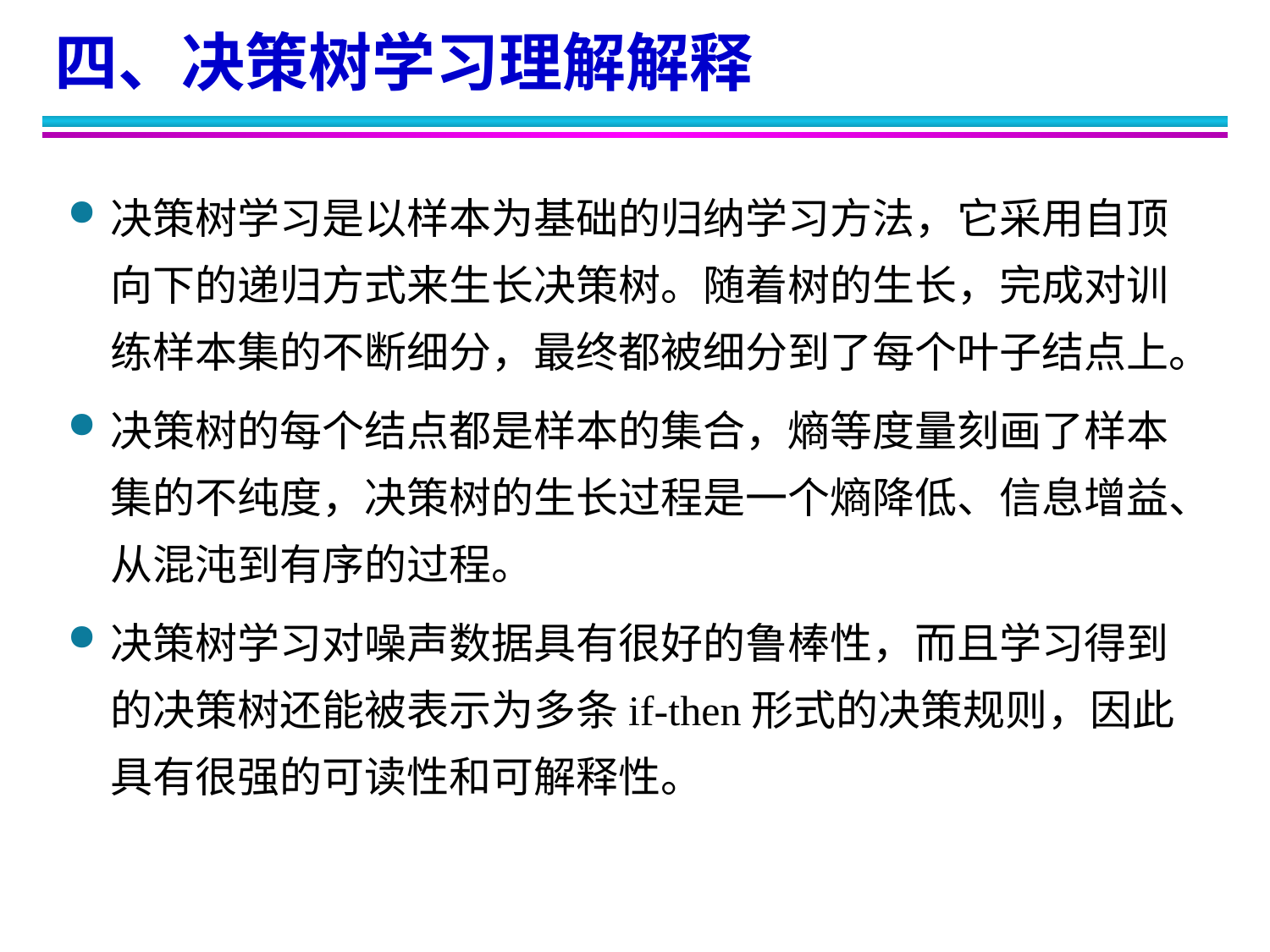

四、决策树学习理解解释
决策树学习是以样本为基础的归纳学习方法，它采用自顶向下的递归方式来生长决策树。随着树的生长，完成对训练样本集的不断细分，最终都被细分到了每个叶子结点上。
决策树的每个结点都是样本的集合，熵等度量刻画了样本集的不纯度，决策树的生长过程是一个熵降低、信息增益、从混沌到有序的过程。
决策树学习对噪声数据具有很好的鲁棒性，而且学习得到的决策树还能被表示为多条if-then形式的决策规则，因此具有很强的可读性和可解释性。